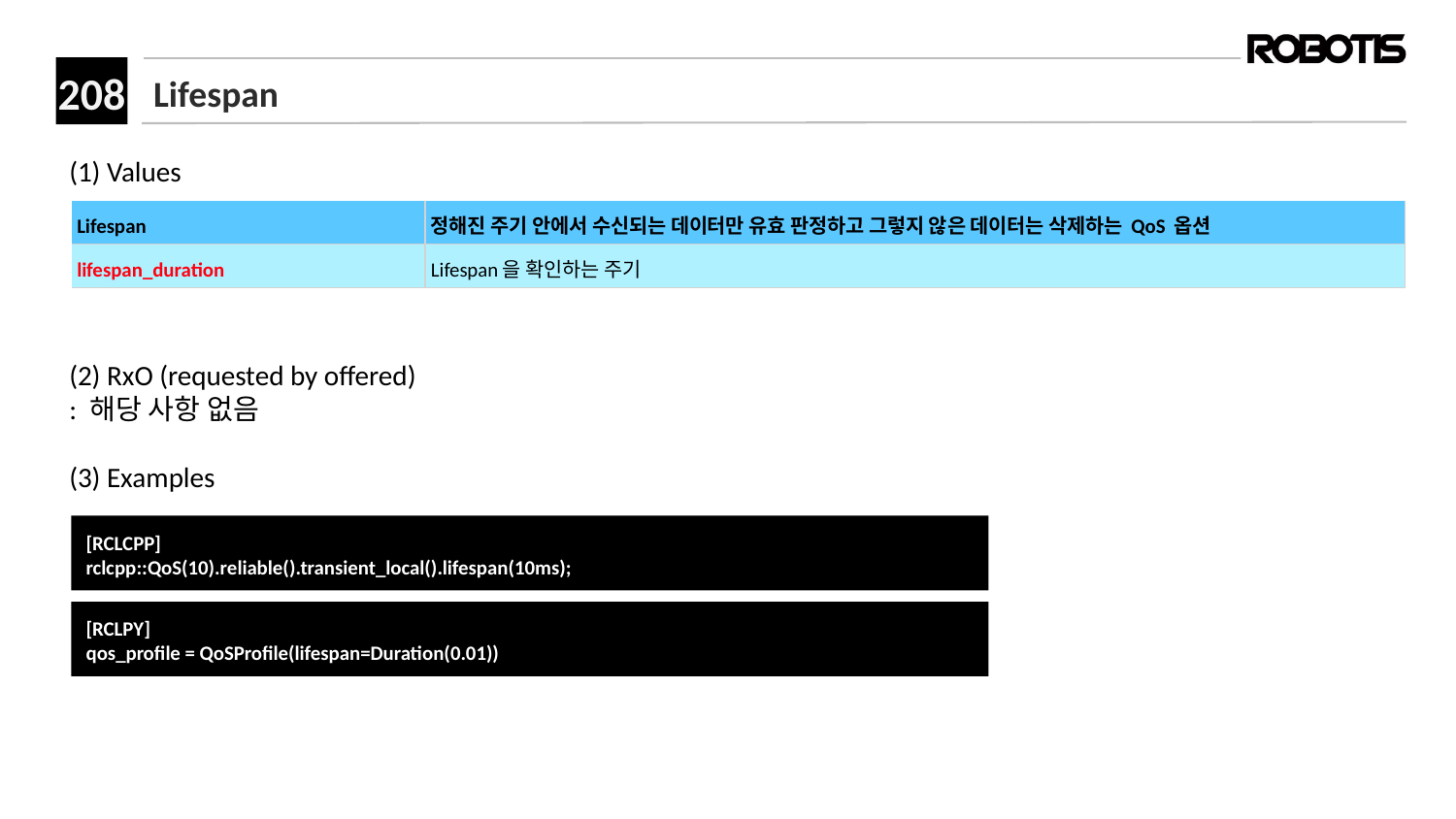

# Lifespan
(1) Values

(2) RxO (requested by offered)
: 해당 사항 없음

(3) Examples
| Lifespan | 정해진 주기 안에서 수신되는 데이터만 유효 판정하고 그렇지 않은 데이터는 삭제하는 QoS 옵션 |
| --- | --- |
| lifespan\_duration | Lifespan을 확인하는 주기 |
[RCLCPP]
﻿rclcpp::QoS(10).reliable().transient_local().lifespan(10ms);
[RCLPY]
﻿qos_profile = QoSProfile(lifespan=Duration(0.01))